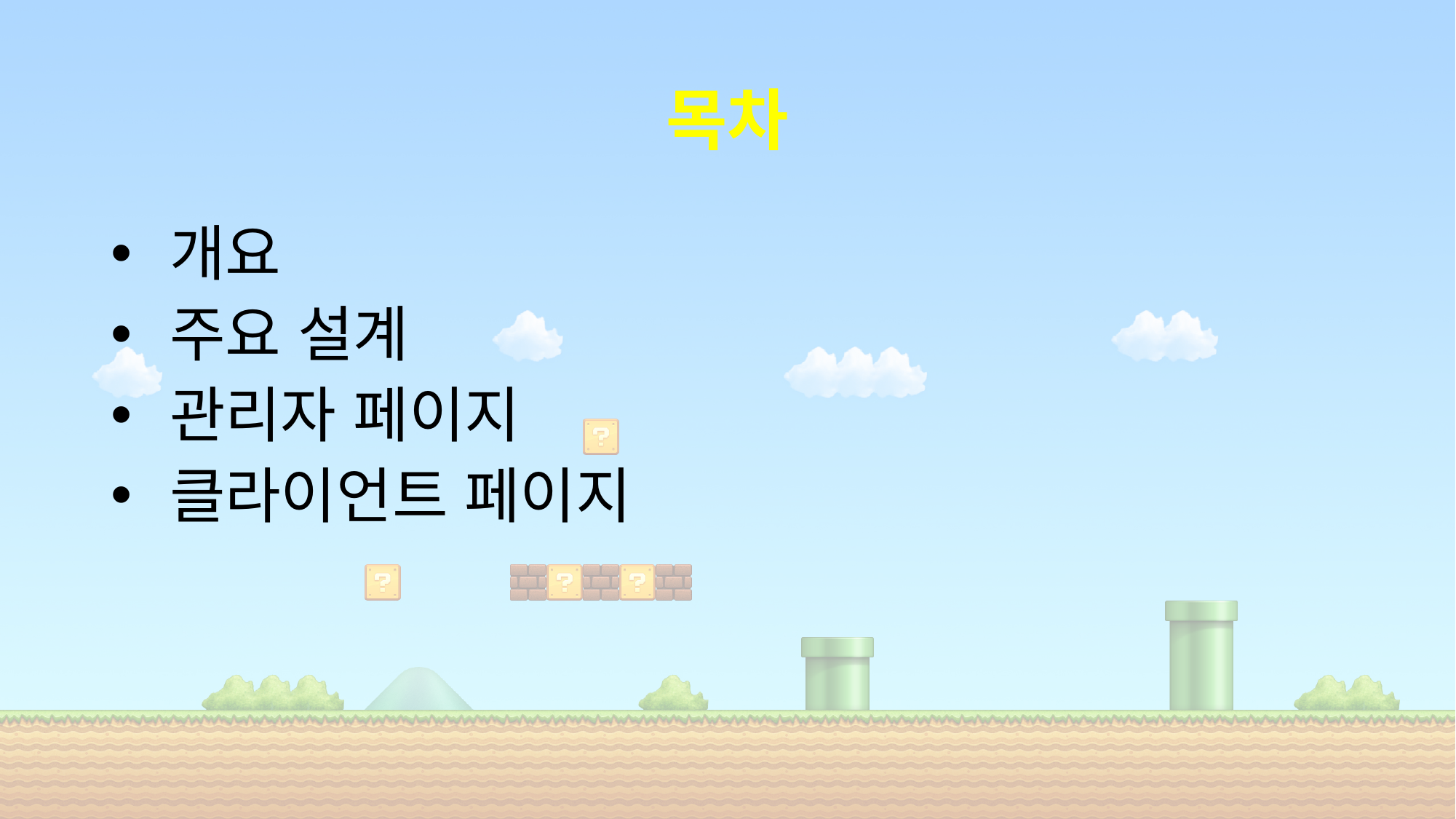

# 목차
 개요
 주요 설계
 관리자 페이지
 클라이언트 페이지